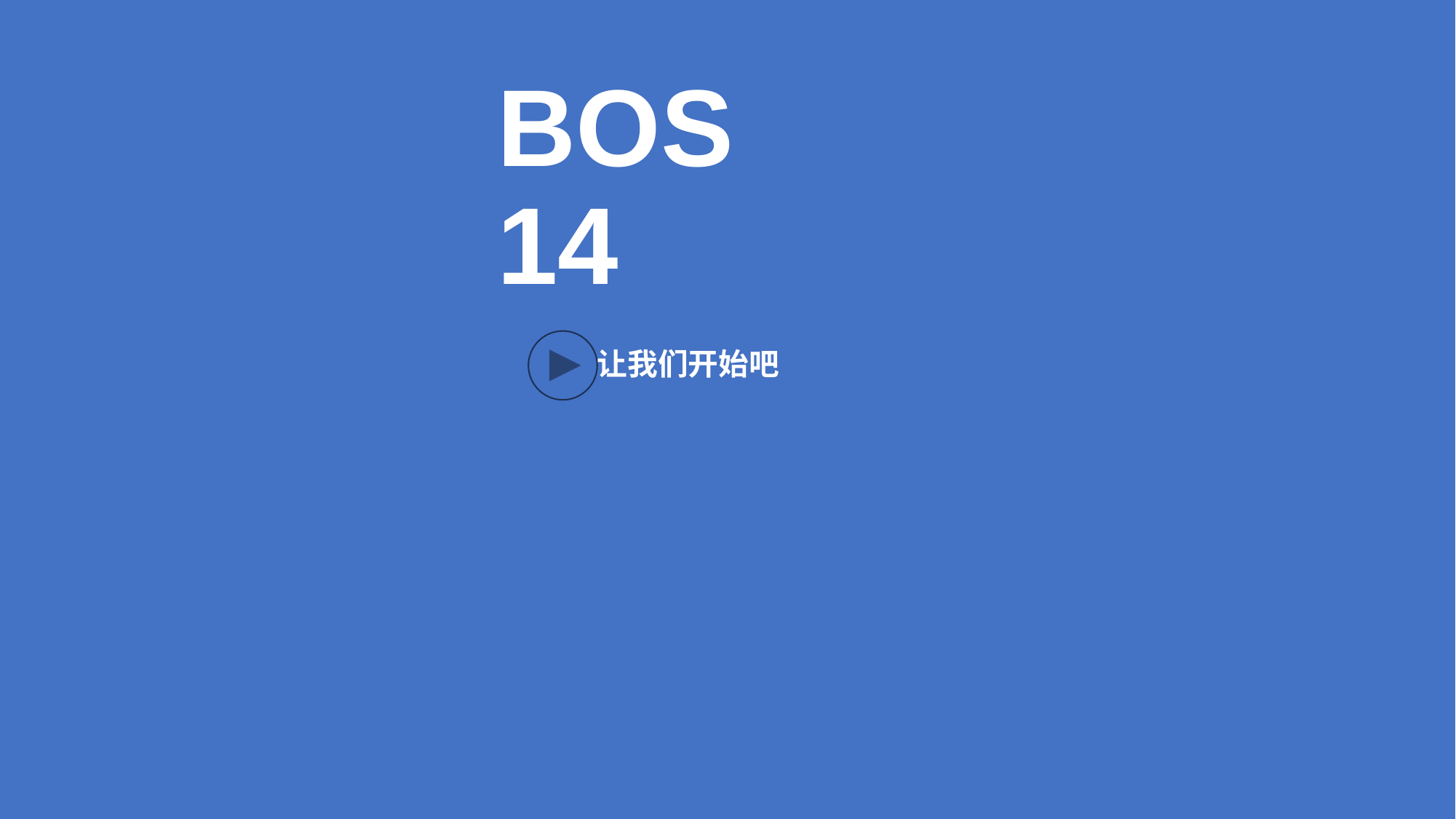

# BOS 14

让我们开始吧

[VBA]Start VMBox
[VBA]load .\OS.iso